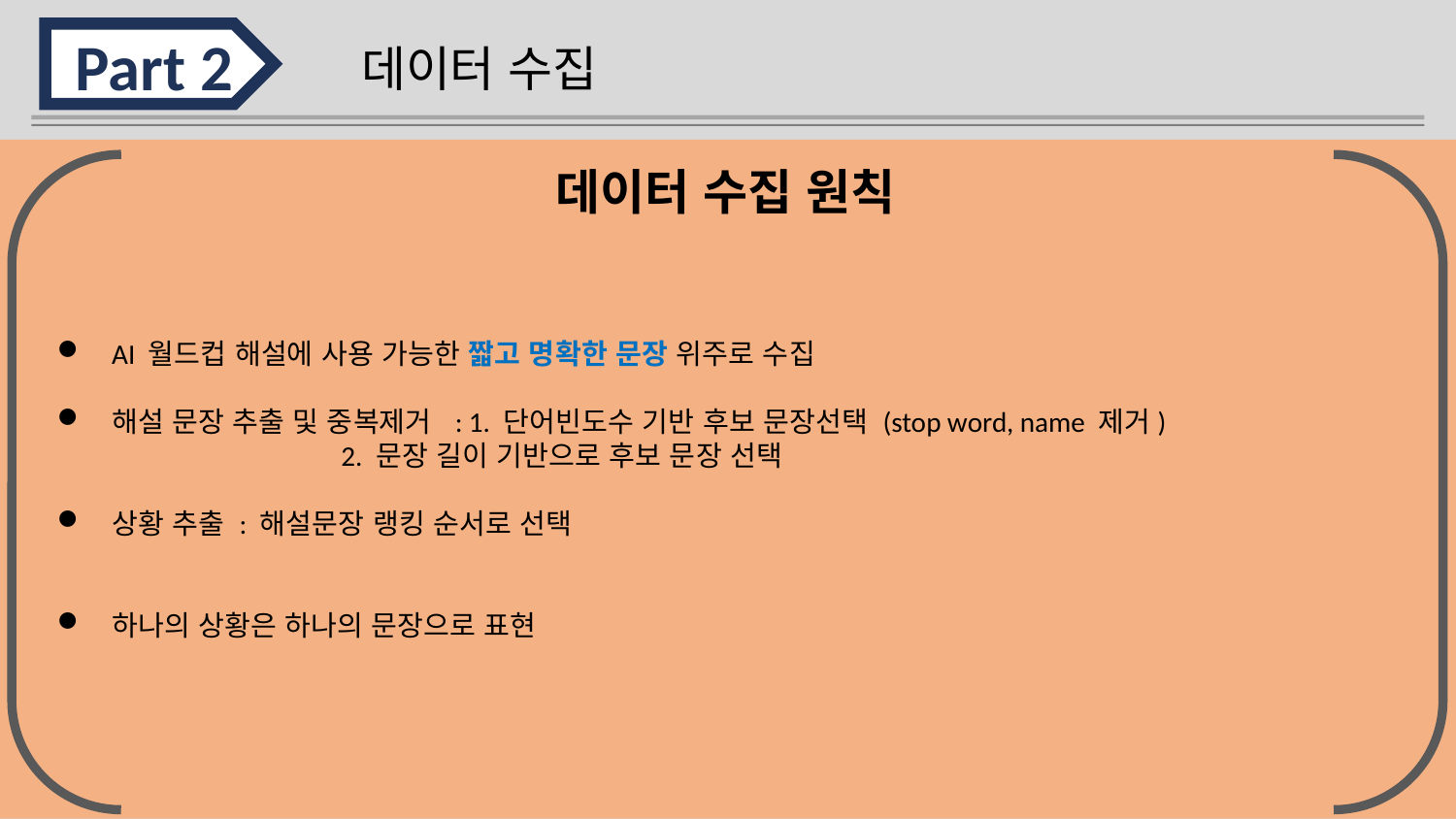

Part 2

데이터 수집

AI 월드컵 해설에 사용 가능한 짧고 명확한 문장 위주로 수집

해설 문장 추출 및 중복제거  : 1. 단어빈도수 기반 후보 문장선택 (stop word, name 제거)
                                             2. 문장 길이 기반으로 후보 문장 선택

상황 추출 : 해설문장 랭킹 순서로 선택

하나의 상황은 하나의 문장으로 표현

데이터 수집 원칙